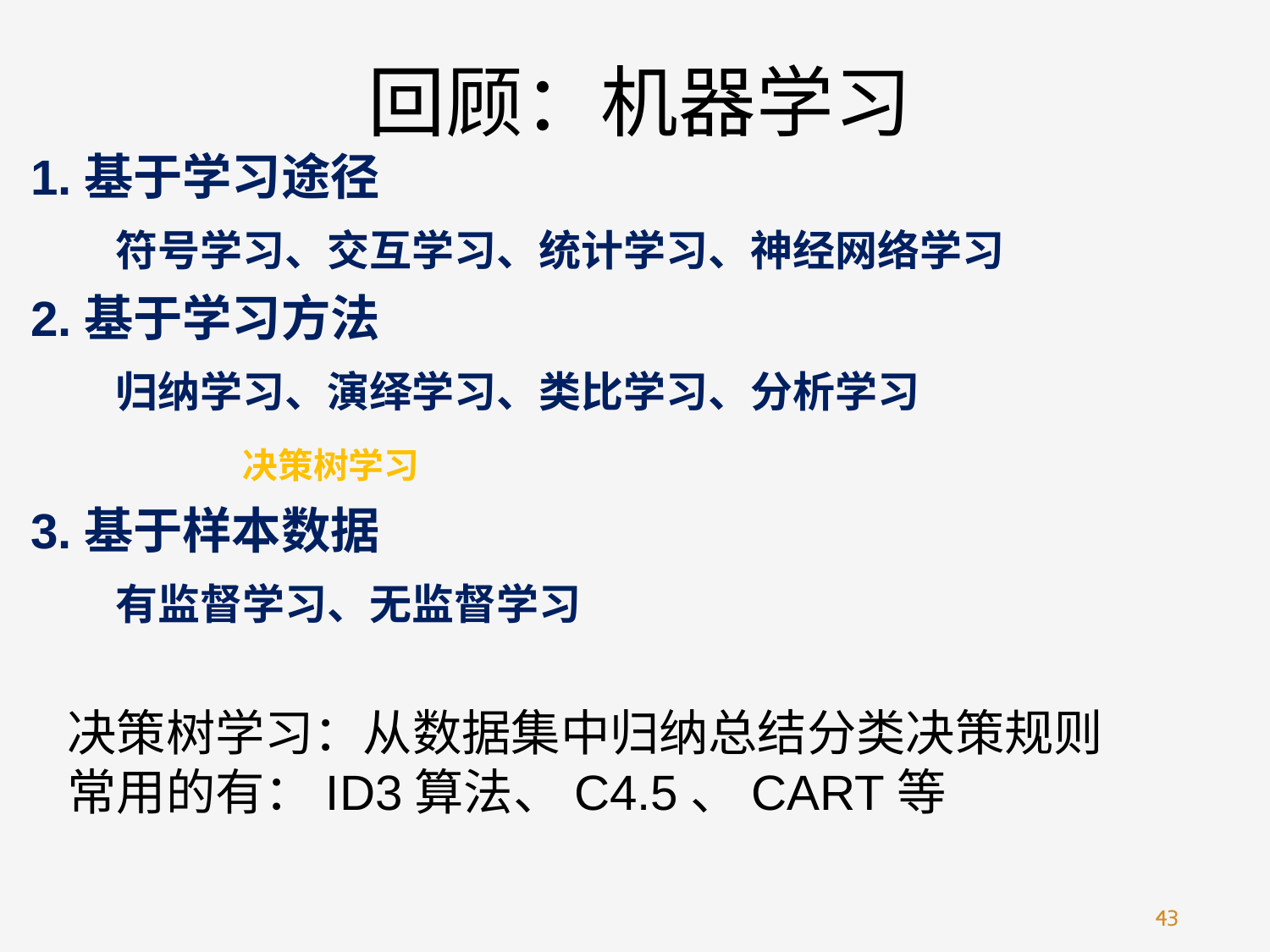

# 回顾：机器学习
1.基于学习途径
	符号学习、交互学习、统计学习、神经网络学习
2.基于学习方法
	归纳学习、演绎学习、类比学习、分析学习
     		决策树学习
3.基于样本数据
	有监督学习、无监督学习
决策树学习：从数据集中归纳总结分类决策规则
常用的有：ID3算法、C4.5、CART等
43